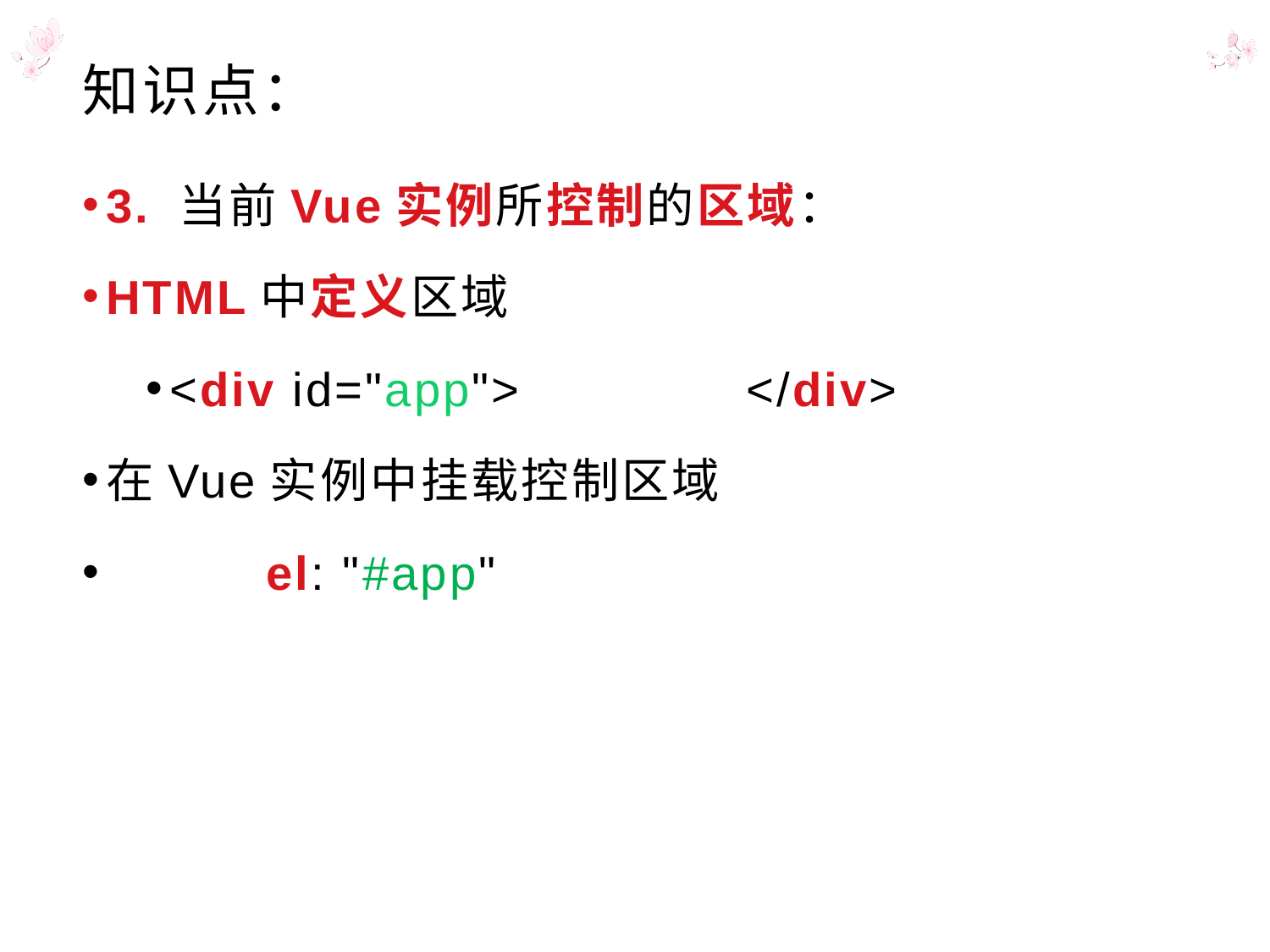

# 知识点：
3. 当前Vue实例所控制的区域：
HTML中定义区域
<div id="app">　　　　</div>
在Vue实例中挂载控制区域
          el: "#app"